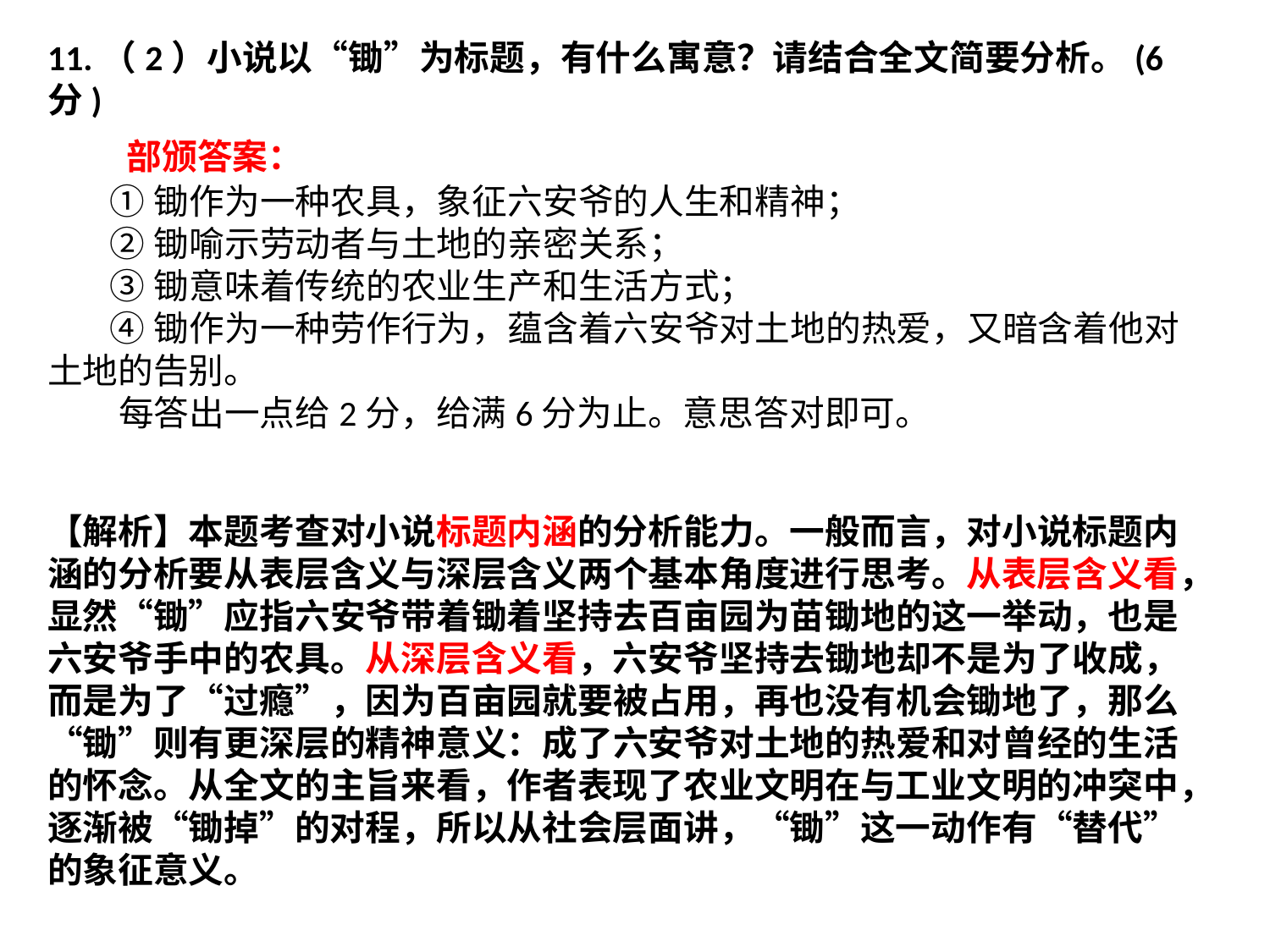

11.（2）小说以“锄”为标题，有什么寓意？请结合全文简要分析。(6分)
      部颁答案：
        ①锄作为一种农具，象征六安爷的人生和精神；
        ②锄喻示劳动者与土地的亲密关系；
        ③锄意味着传统的农业生产和生活方式；
        ④锄作为一种劳作行为，蕴含着六安爷对土地的热爱，又暗含着他对土地的告别。
        每答出一点给2分，给满6分为止。意思答对即可。

【解析】本题考查对小说标题内涵的分析能力。一般而言，对小说标题内涵的分析要从表层含义与深层含义两个基本角度进行思考。从表层含义看，显然“锄”应指六安爷带着锄着坚持去百亩园为苗锄地的这一举动，也是六安爷手中的农具。从深层含义看，六安爷坚持去锄地却不是为了收成，而是为了“过瘾”，因为百亩园就要被占用，再也没有机会锄地了，那么“锄”则有更深层的精神意义：成了六安爷对土地的热爱和对曾经的生活的怀念。从全文的主旨来看，作者表现了农业文明在与工业文明的冲突中，逐渐被“锄掉”的对程，所以从社会层面讲，“锄”这一动作有“替代”的象征意义。